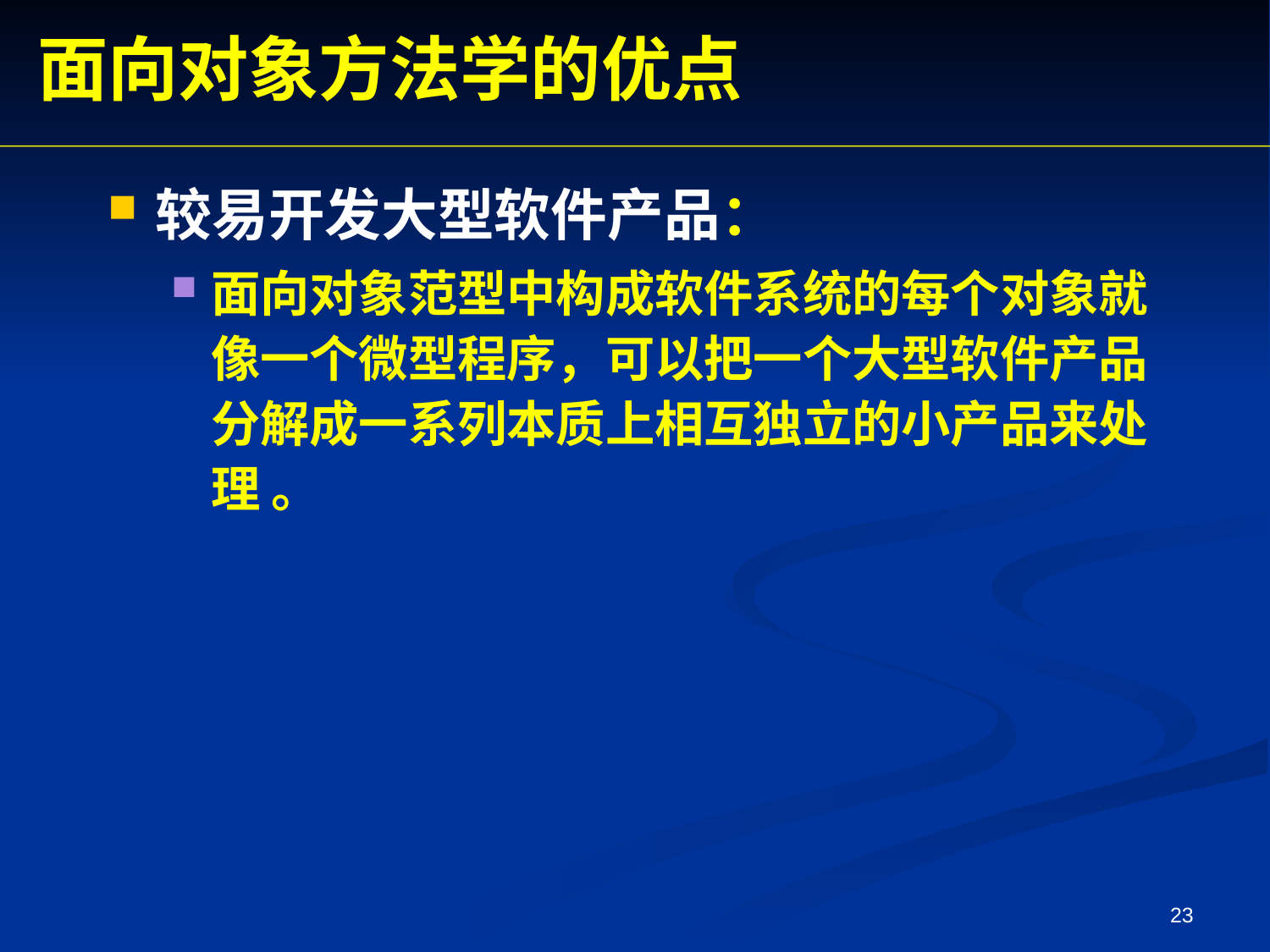

面向对象方法学的优点

较易开发大型软件产品：
面向对象范型中构成软件系统的每个对象就像一个微型程序，可以把一个大型软件产品分解成一系列本质上相互独立的小产品来处理 。
23